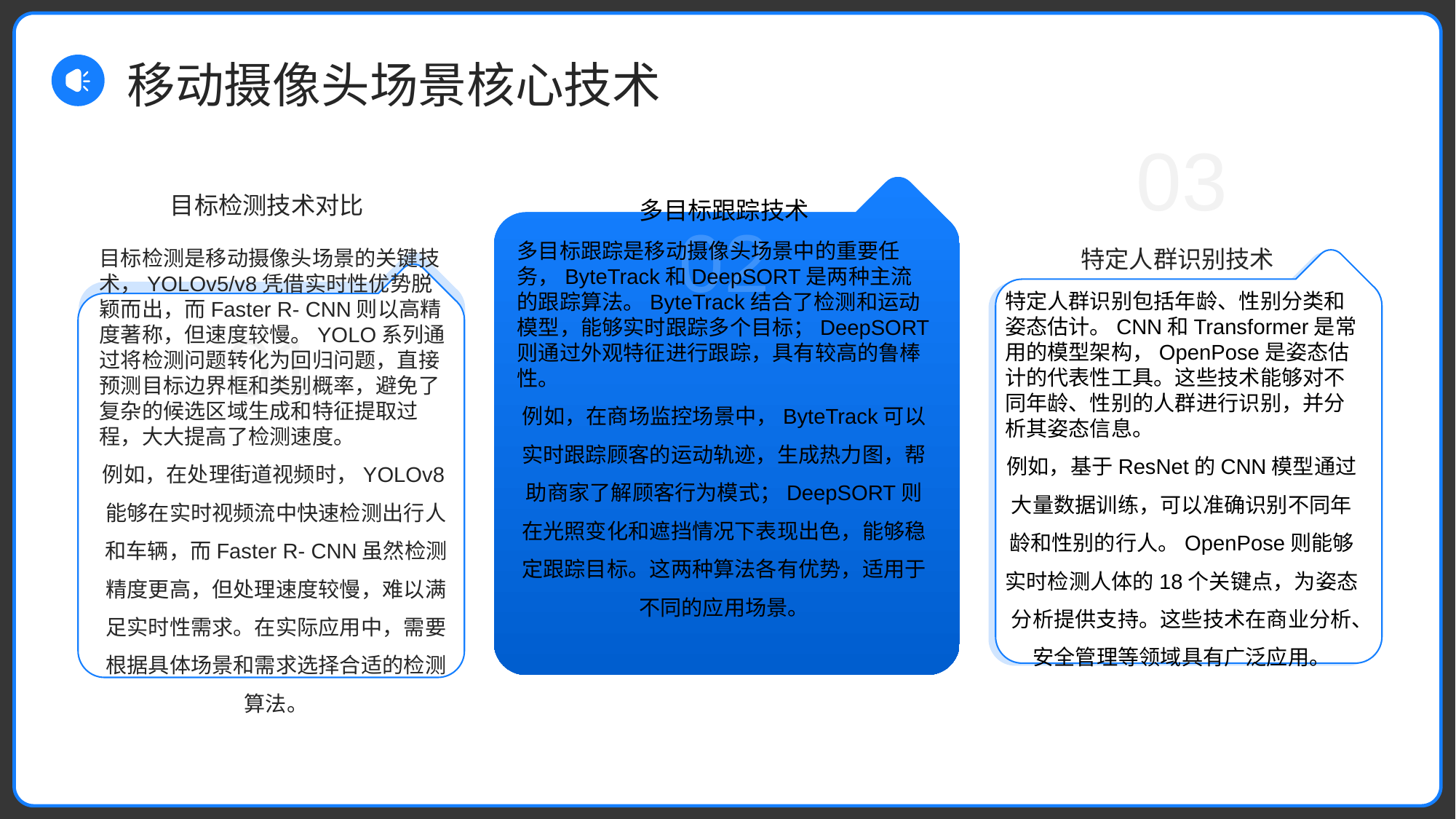

移动摄像头场景核心技术

03
目标检测技术对比
多目标跟踪技术

特定人群识别技术
02
多目标跟踪是移动摄像头场景中的重要任务，ByteTrack和DeepSORT是两种主流的跟踪算法。ByteTrack结合了检测和运动模型，能够实时跟踪多个目标；DeepSORT则通过外观特征进行跟踪，具有较高的鲁棒性。
例如，在商场监控场景中，ByteTrack可以实时跟踪顾客的运动轨迹，生成热力图，帮助商家了解顾客行为模式；DeepSORT则在光照变化和遮挡情况下表现出色，能够稳定跟踪目标。这两种算法各有优势，适用于不同的应用场景。
目标检测是移动摄像头场景的关键技术，YOLOv5/v8凭借实时性优势脱颖而出，而Faster R- CNN则以高精度著称，但速度较慢。YOLO系列通过将检测问题转化为回归问题，直接预测目标边界框和类别概率，避免了复杂的候选区域生成和特征提取过程，大大提高了检测速度。
例如，在处理街道视频时，YOLOv8能够在实时视频流中快速检测出行人和车辆，而Faster R- CNN虽然检测精度更高，但处理速度较慢，难以满足实时性需求。在实际应用中，需要根据具体场景和需求选择合适的检测算法。

特定人群识别包括年龄、性别分类和姿态估计。CNN和Transformer是常用的模型架构，OpenPose是姿态估计的代表性工具。这些技术能够对不同年龄、性别的人群进行识别，并分析其姿态信息。
例如，基于ResNet的CNN模型通过大量数据训练，可以准确识别不同年龄和性别的行人。OpenPose则能够实时检测人体的18个关键点，为姿态分析提供支持。这些技术在商业分析、安全管理等领域具有广泛应用。
01